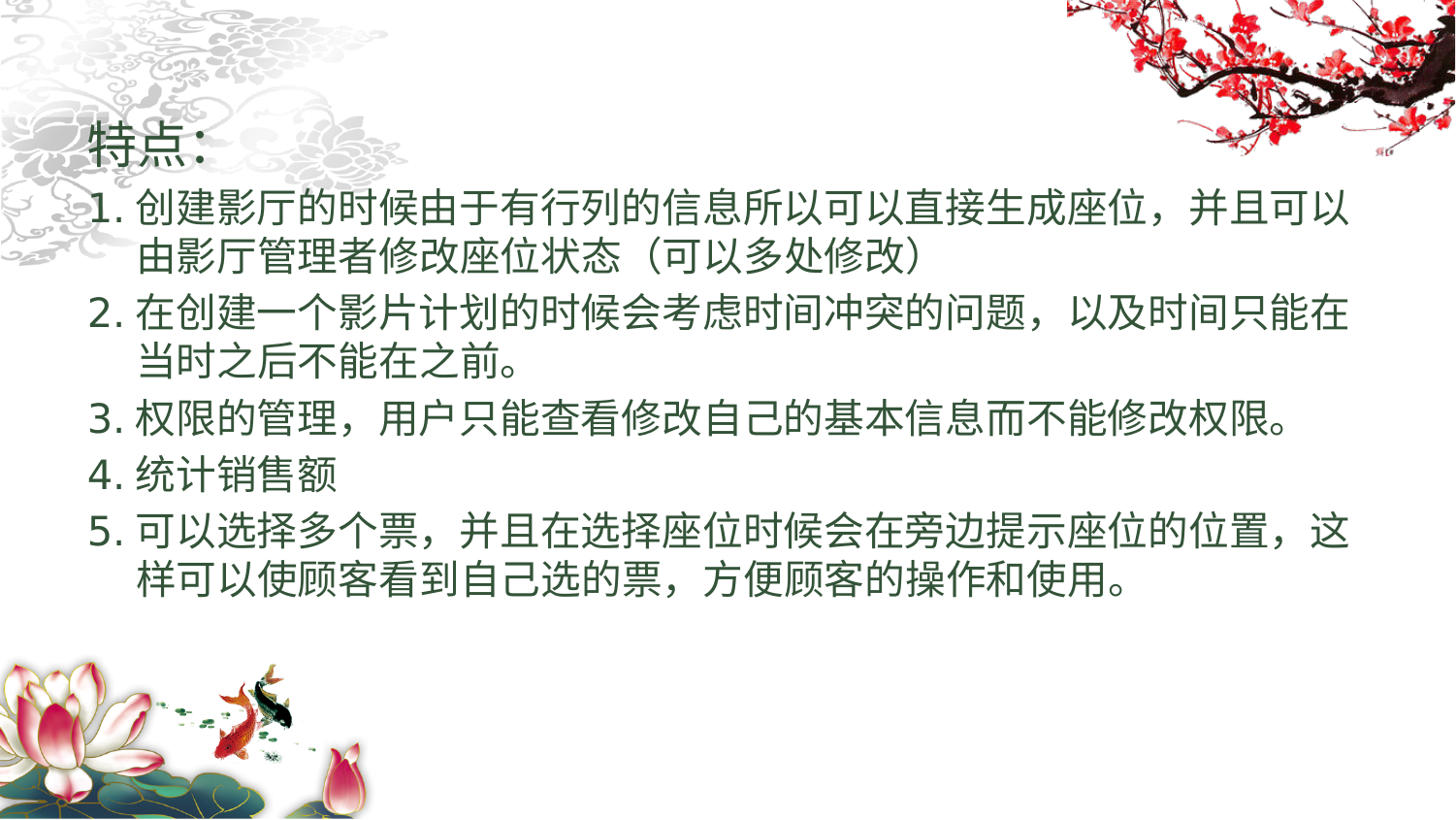

特点：
1.创建影厅的时候由于有行列的信息所以可以直接生成座位，并且可以由影厅管理者修改座位状态（可以多处修改）
2.在创建一个影片计划的时候会考虑时间冲突的问题，以及时间只能在当时之后不能在之前。
3.权限的管理，用户只能查看修改自己的基本信息而不能修改权限。
4.统计销售额
5.可以选择多个票，并且在选择座位时候会在旁边提示座位的位置，这样可以使顾客看到自己选的票，方便顾客的操作和使用。